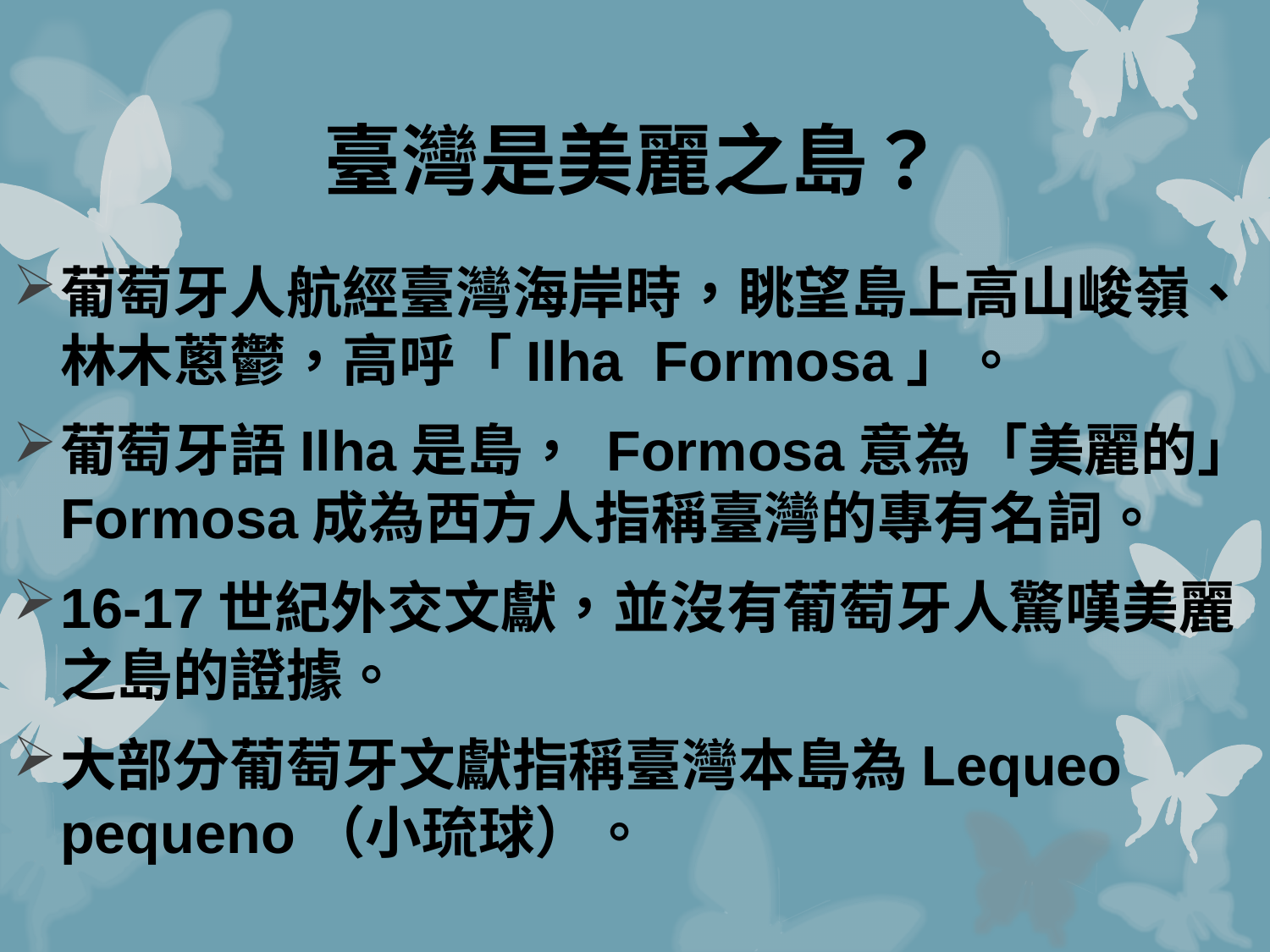

# 臺灣是美麗之島？
葡萄牙人航經臺灣海岸時，眺望島上高山峻嶺、林木蔥鬱，高呼「Ilha  Formosa」。
葡萄牙語Ilha是島， Formosa意為「美麗的」。Formosa成為西方人指稱臺灣的專有名詞。
16-17世紀外交文獻，並沒有葡萄牙人驚嘆美麗之島的證據。
大部分葡萄牙文獻指稱臺灣本島為Lequeo pequeno（小琉球）。